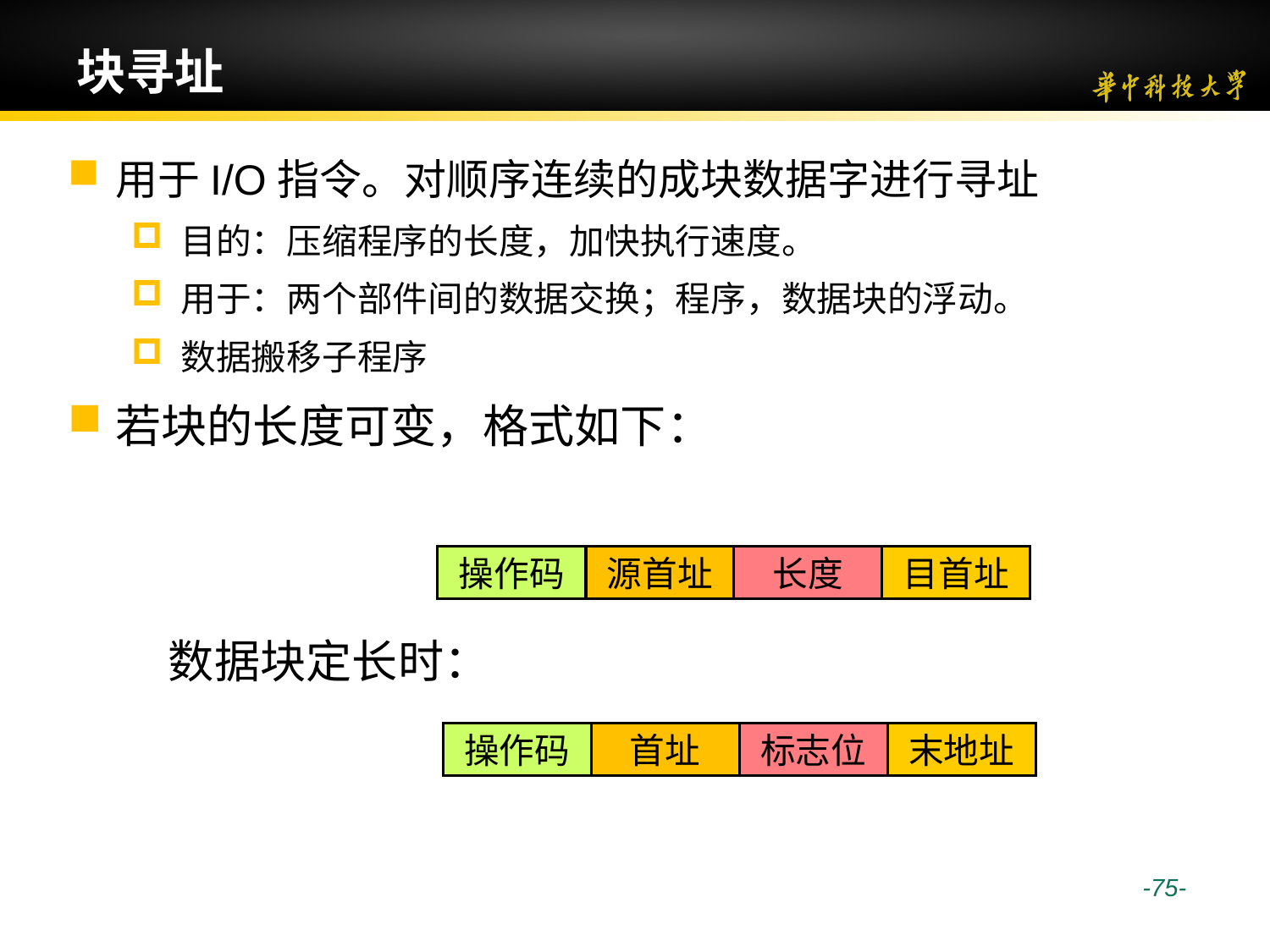

# 块寻址
用于I/O指令。对顺序连续的成块数据字进行寻址
目的：压缩程序的长度，加快执行速度。
用于：两个部件间的数据交换；程序，数据块的浮动。
数据搬移子程序
若块的长度可变，格式如下：
操作码
源首址
长度
目首址
 数据块定长时：
操作码
首址
标志位
末地址
 -75-